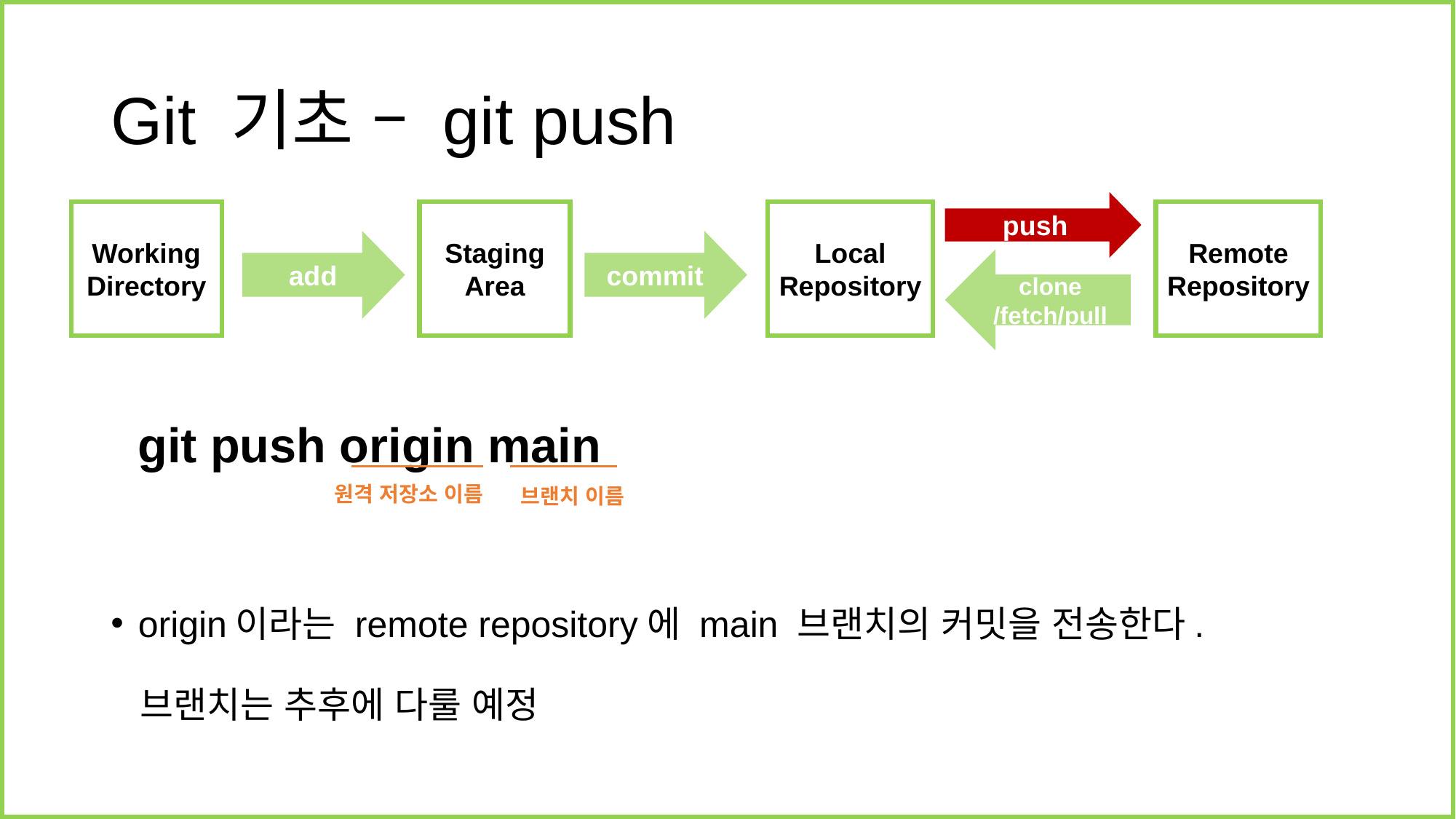

# Git 기초 – git push
push
Staging
Area
Local
Repository
Remote
Repository
Working
Directory
add
commit
clone
/fetch/pull
  git push origin main

origin이라는 remote repository에 main 브랜치의 커밋을 전송한다.
  브랜치는 추후에 다룰 예정

원격 저장소 이름
브랜치 이름